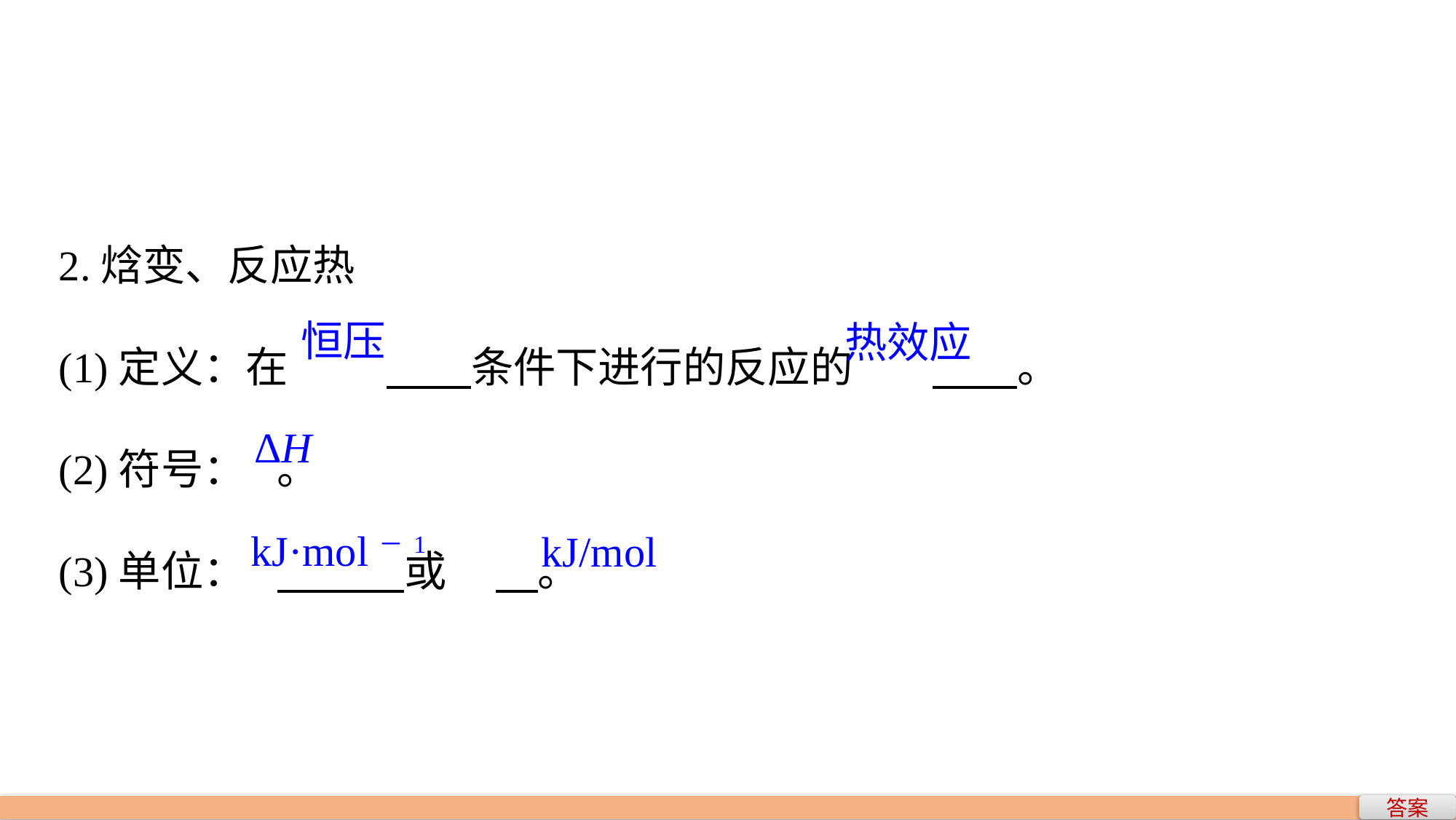

2.焓变、反应热
(1)定义：在	　　条件下进行的反应的	　　。
(2)符号：	。
(3)单位：	　　　或	　。
恒压
热效应
ΔH
kJ·mol－1
kJ/mol
答案